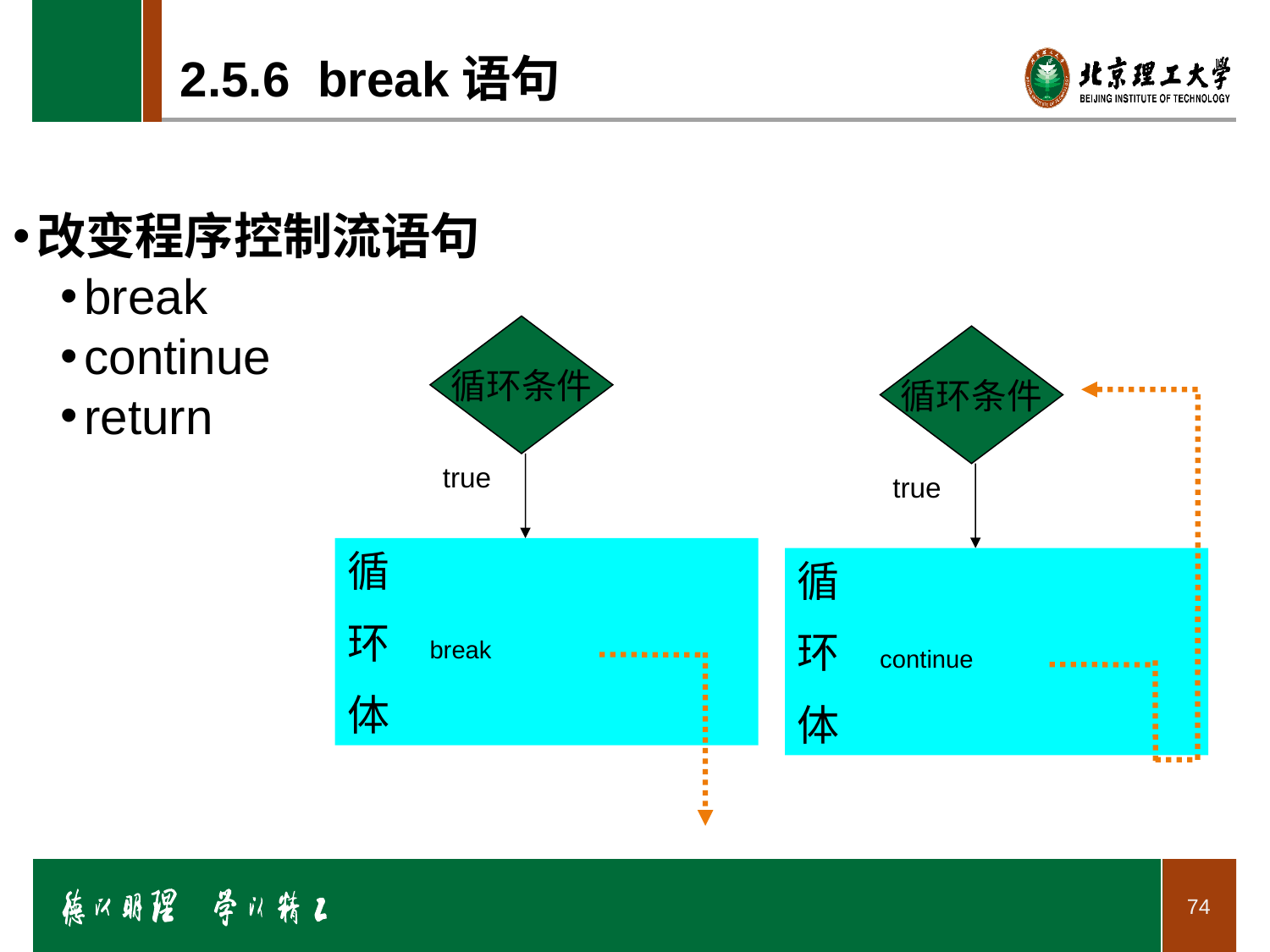

# 2.5.6  break语句
改变程序控制流语句
break
continue
return
循环条件
true

循
环    break
体

循环条件

true

循
环    continue
体